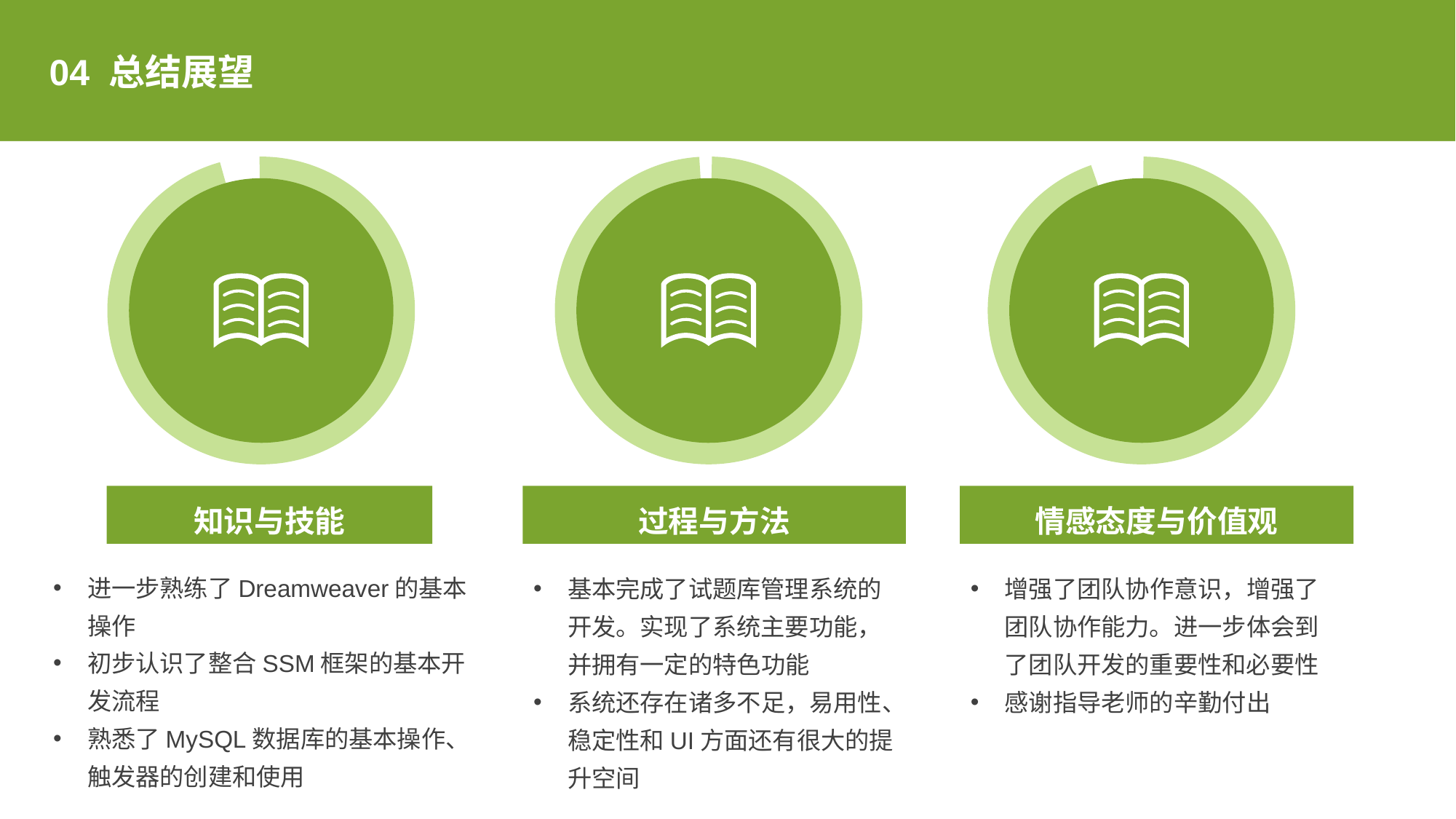

04 总结展望

知识与技能
进一步熟练了Dreamweaver的基本操作
初步认识了整合SSM框架的基本开发流程
熟悉了MySQL数据库的基本操作、触发器的创建和使用
过程与方法
基本完成了试题库管理系统的开发。实现了系统主要功能，并拥有一定的特色功能
系统还存在诸多不足，易用性、稳定性和UI方面还有很大的提升空间
情感态度与价值观
增强了团队协作意识，增强了团队协作能力。进一步体会到了团队开发的重要性和必要性
感谢指导老师的辛勤付出